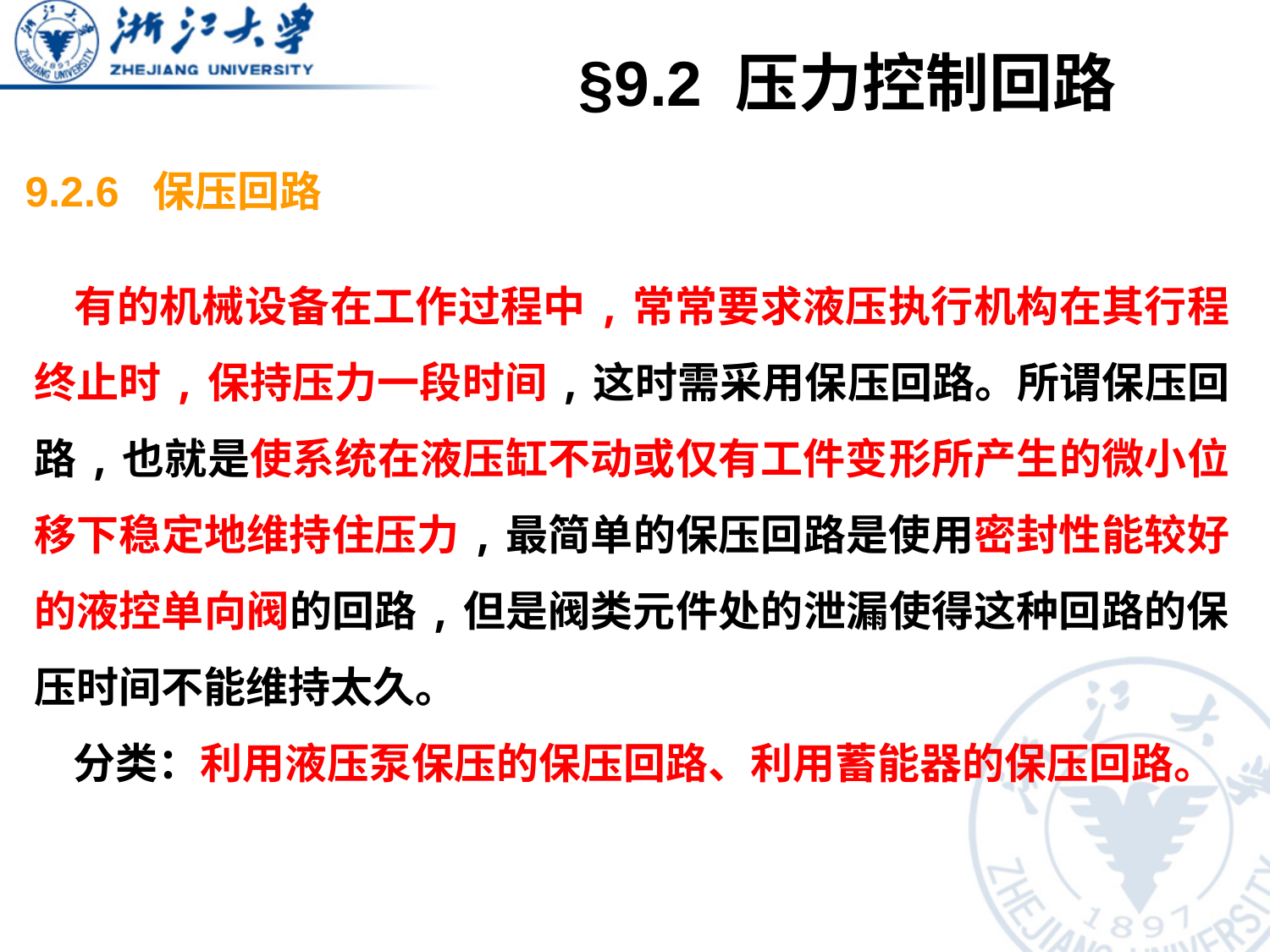

§9.2 压力控制回路
9.2.6  保压回路
   有的机械设备在工作过程中,常常要求液压执行机构在其行程终止时,保持压力一段时间,这时需采用保压回路。所谓保压回路,也就是使系统在液压缸不动或仅有工件变形所产生的微小位移下稳定地维持住压力,最简单的保压回路是使用密封性能较好的液控单向阀的回路,但是阀类元件处的泄漏使得这种回路的保压时间不能维持太久。
   分类：利用液压泵保压的保压回路、利用蓄能器的保压回路。